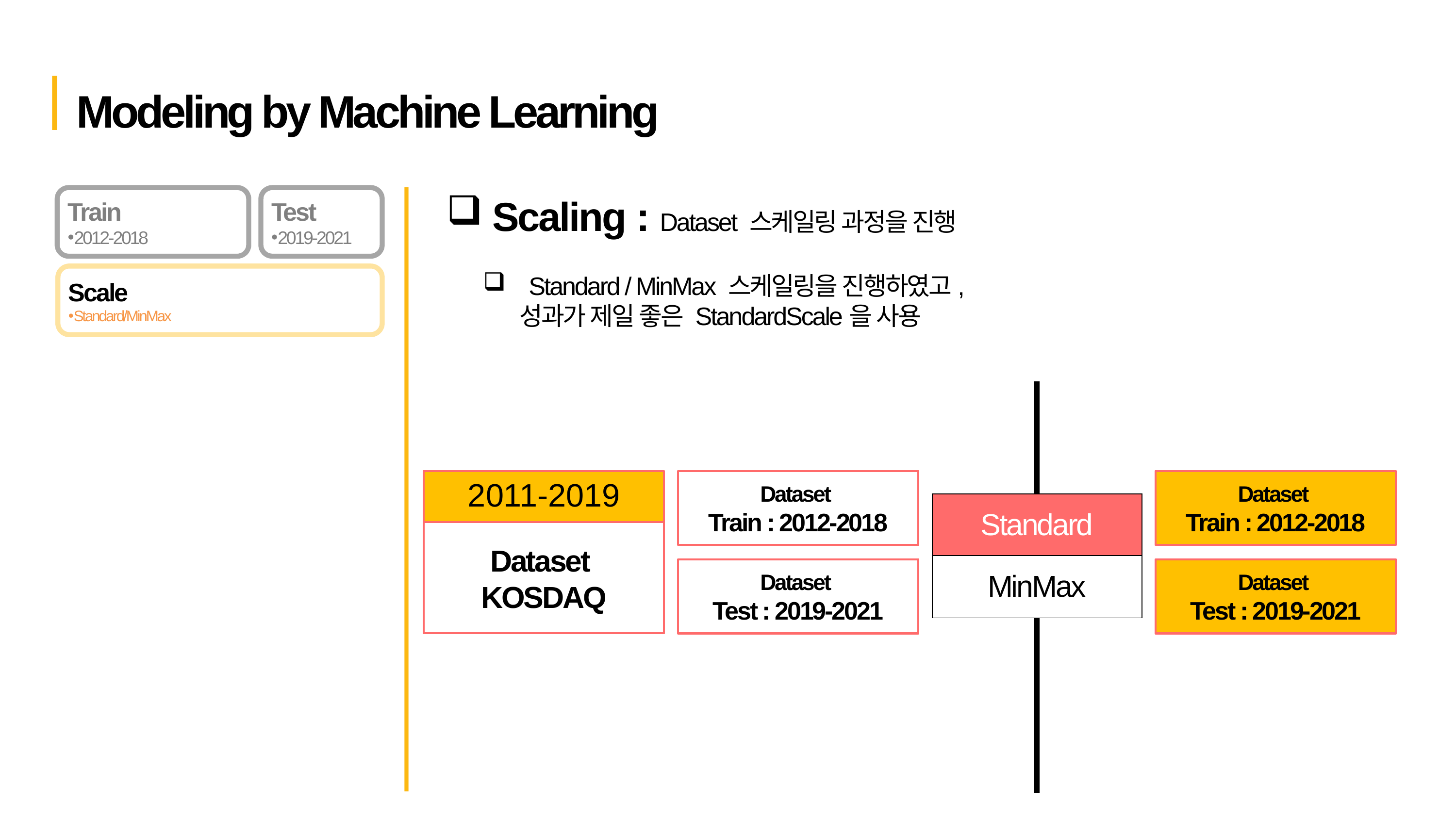

Modeling by Machine Learning

Scaling : Dataset 스케일링 과정을 진행

Standard / MinMax 스케일링을 진행하였고,
성과가 제일 좋은 StandardScale을 사용

Train
2012-2018
Test
2019-2021
Scale
Standard/MinMax
2011-2019
Dataset
Train : 2012-2018
Dataset
Train : 2012-2018
| Standard |
| --- |
| MinMax |
Dataset
KOSDAQ
Dataset
Test : 2019-2021
Dataset
Test : 2019-2021